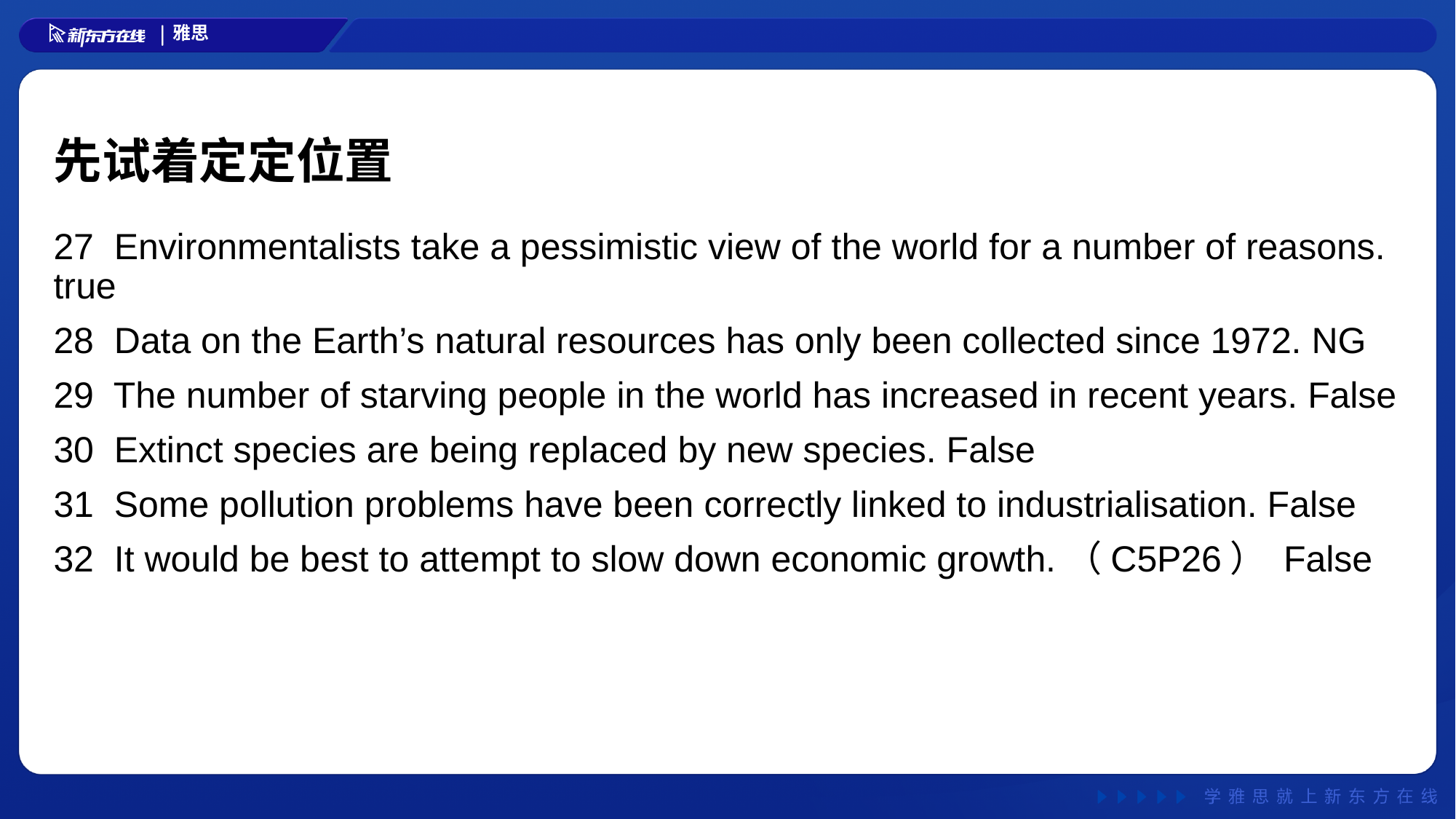

# 先试着定定位置
27  Environmentalists take a pessimistic view of the world for a number of reasons. true
28  Data on the Earth’s natural resources has only been collected since 1972. NG
29  The number of starving people in the world has increased in recent years. False
30  Extinct species are being replaced by new species. False
31  Some pollution problems have been correctly linked to industrialisation. False
32  It would be best to attempt to slow down economic growth.（C5P26） False